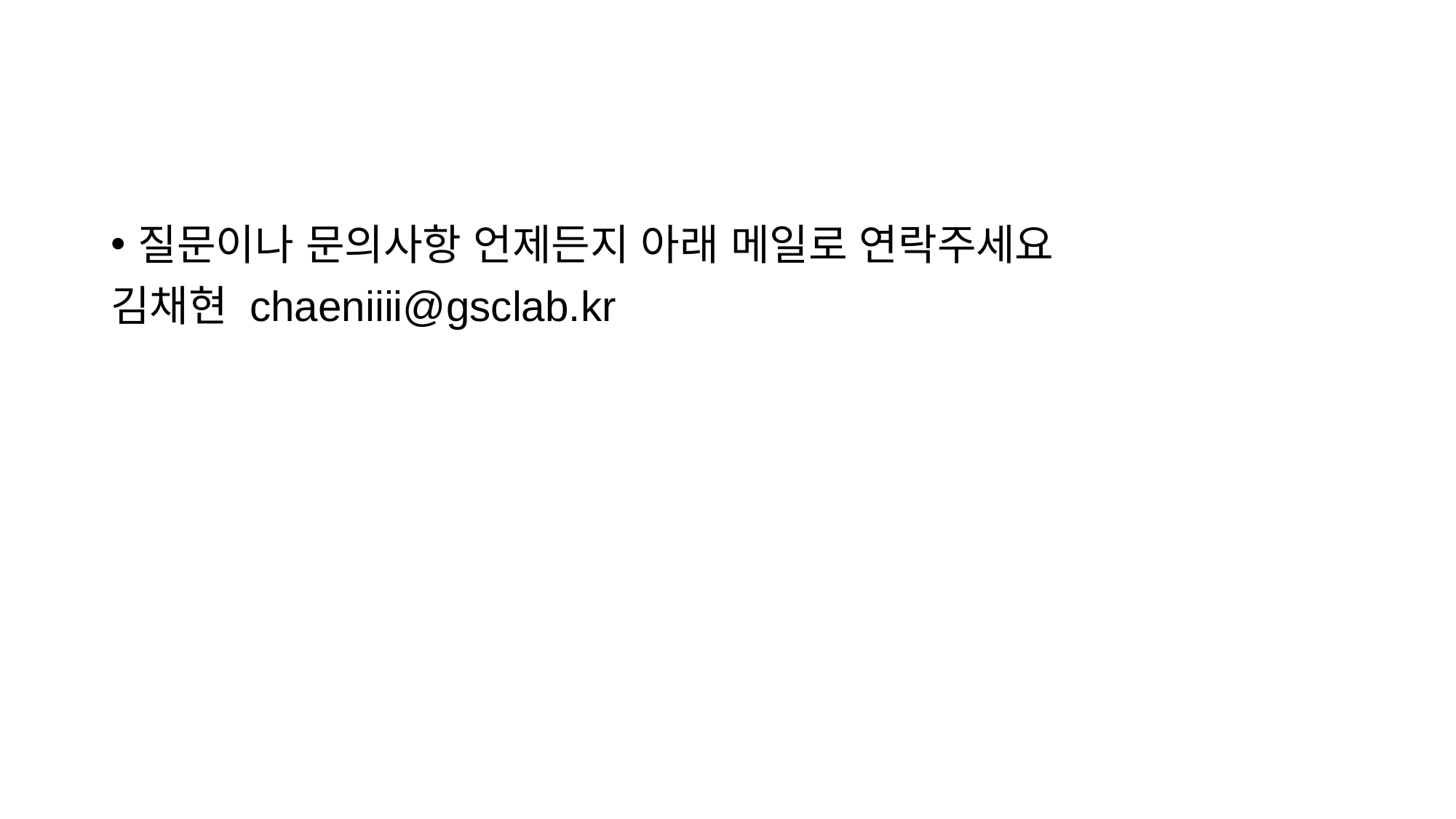

#
질문이나 문의사항 언제든지 아래 메일로 연락주세요
김채현 chaeniiii@gsclab.kr